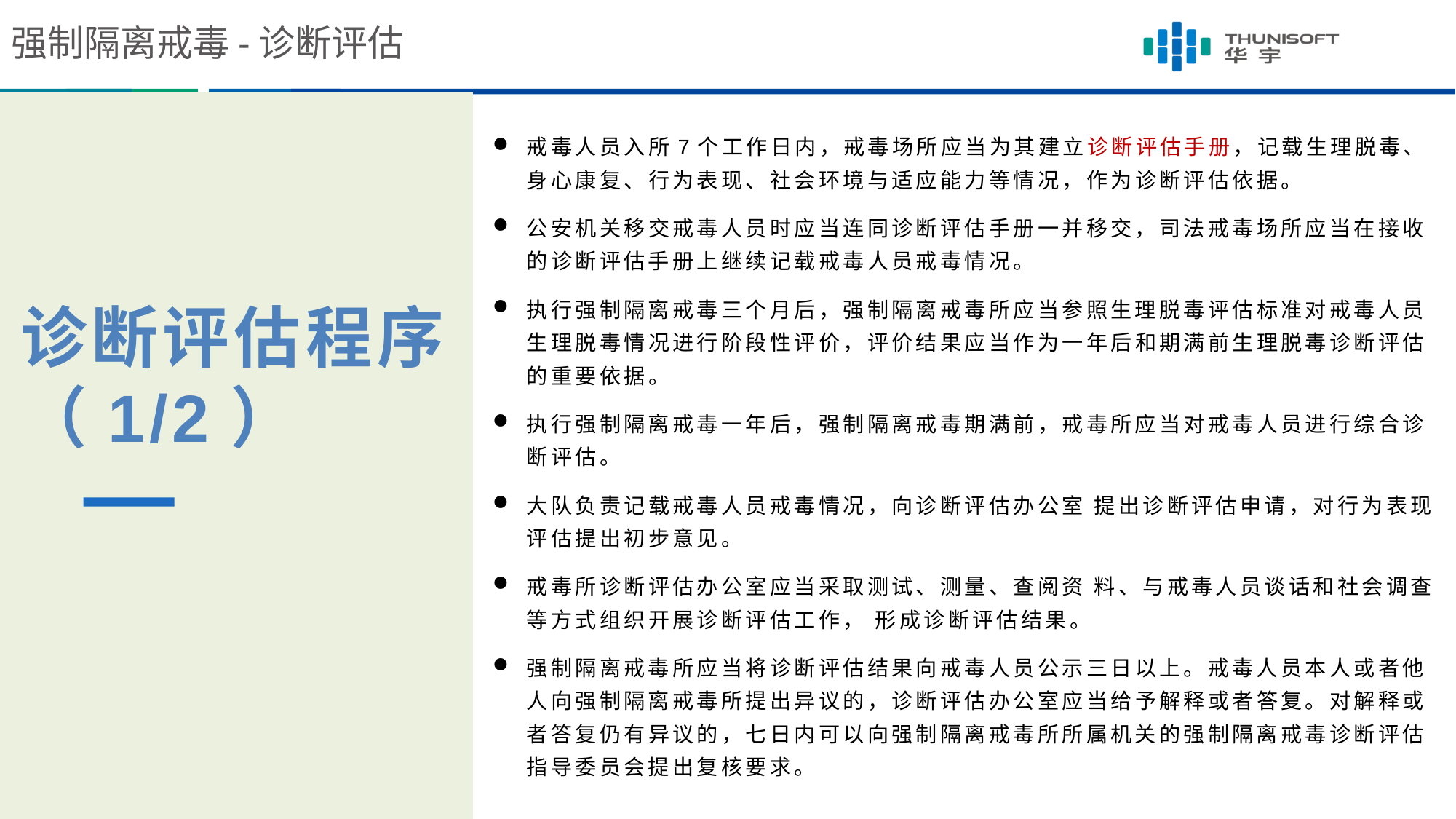

强制隔离戒毒-诊断评估

戒毒人员入所7个工作日内，戒毒场所应当为其建立诊断评估手册，记载生理脱毒、身心康复、行为表现、社会环境与适应能力等情况，作为诊断评估依据。
公安机关移交戒毒人员时应当连同诊断评估手册一并移交，司法戒毒场所应当在接收的诊断评估手册上继续记载戒毒人员戒毒情况。
执行强制隔离戒毒三个月后，强制隔离戒毒所应当参照生理脱毒评估标准对戒毒人员生理脱毒情况进行阶段性评价，评价结果应当作为一年后和期满前生理脱毒诊断评估的重要依据。
执行强制隔离戒毒一年后，强制隔离戒毒期满前，戒毒所应当对戒毒人员进行综合诊断评估。
大队负责记载戒毒人员戒毒情况，向诊断评估办公室 提出诊断评估申请，对行为表现评估提出初步意见。
戒毒所诊断评估办公室应当采取测试、测量、查阅资 料、与戒毒人员谈话和社会调查等方式组织开展诊断评估工作， 形成诊断评估结果。
强制隔离戒毒所应当将诊断评估结果向戒毒人员公示三日以上。戒毒人员本人或者他人向强制隔离戒毒所提出异议的，诊断评估办公室应当给予解释或者答复。对解释或者答复仍有异议的，七日内可以向强制隔离戒毒所所属机关的强制隔离戒毒诊断评估指导委员会提出复核要求。
诊断评估程序
（1/2）

105